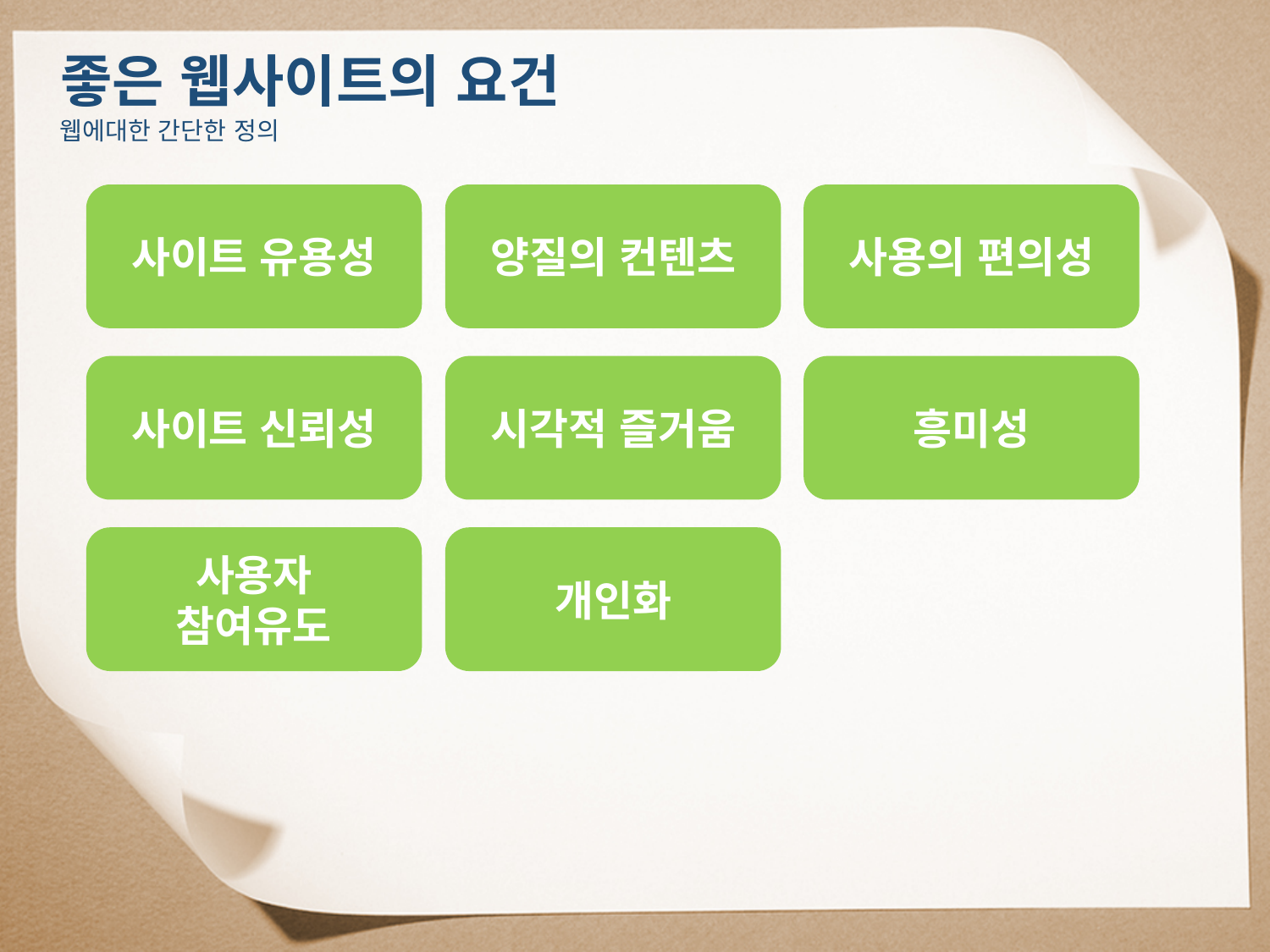

좋은 웹사이트의 요건
웹에대한 간단한 정의
사이트 유용성
양질의 컨텐츠
사용의 편의성
사이트 신뢰성
시각적 즐거움
흥미성
사용자
참여유도
개인화